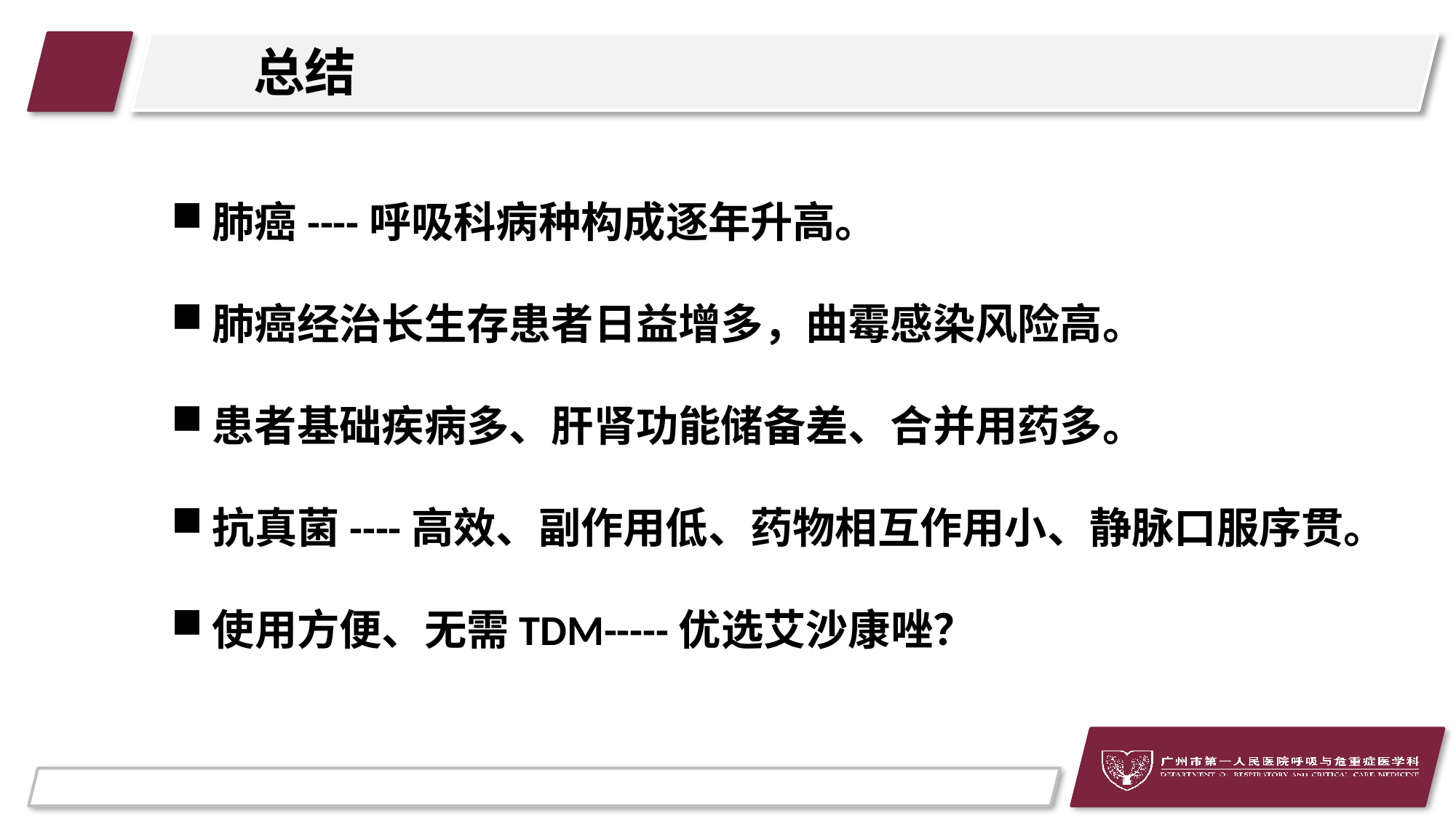

# 总结
肺癌----呼吸科病种构成逐年升高。
肺癌经治长生存患者日益增多，曲霉感染风险高。
患者基础疾病多、肝肾功能储备差、合并用药多。
抗真菌----高效、副作用低、药物相互作用小、静脉口服序贯。
使用方便、无需TDM-----优选艾沙康唑？